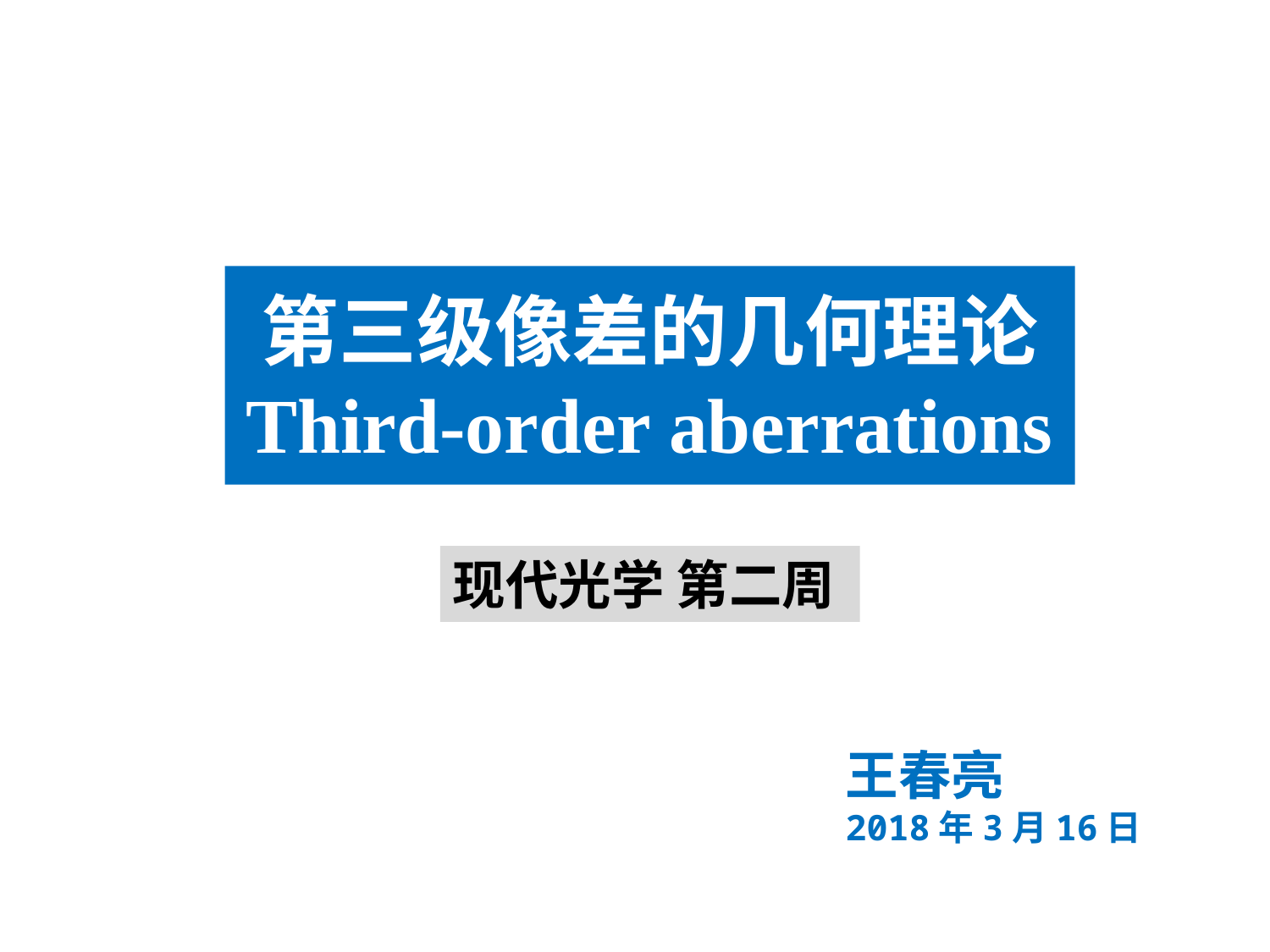

# 第三级像差的几何理论 Third-order aberrations
现代光学 第二周
王春亮
2018年3月16日